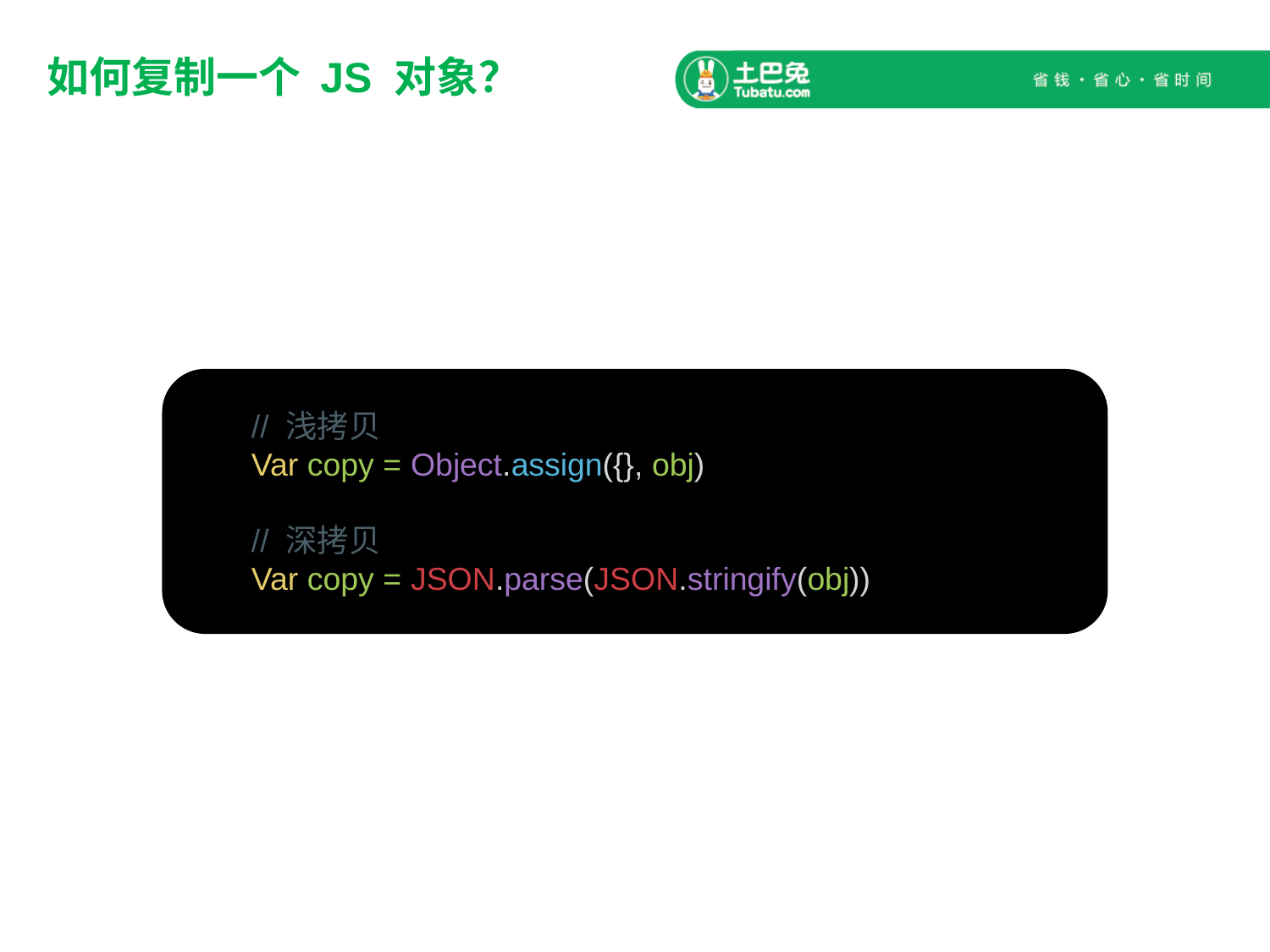

# 如何复制一个 JS 对象？
// 浅拷贝
Var copy = Object.assign({}, obj)
// 深拷贝
Var copy = JSON.parse(JSON.stringify(obj))